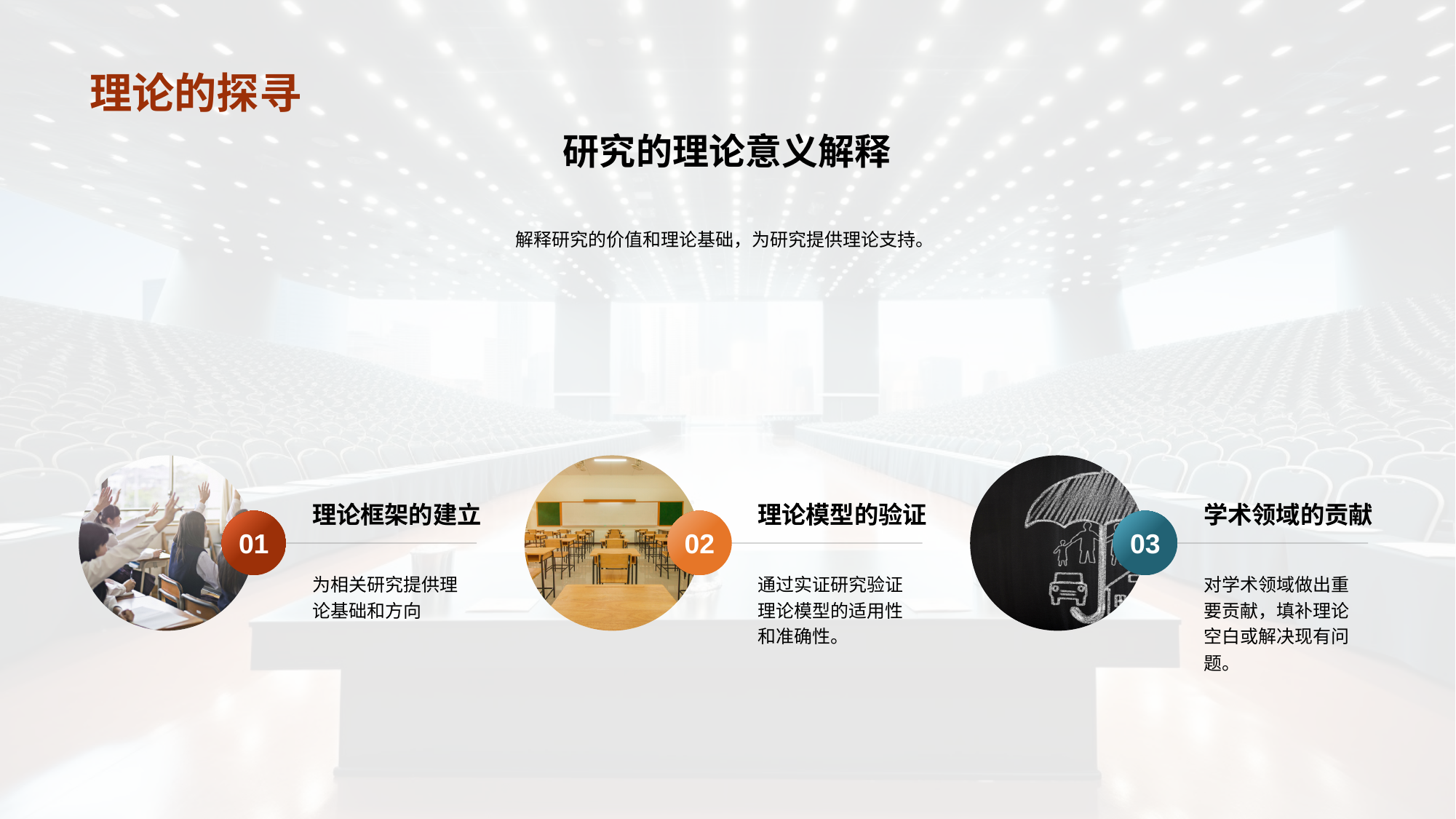

# 理论的探寻
研究的理论意义解释
解释研究的价值和理论基础，为研究提供理论支持。

理论模型的验证
02
通过实证研究验证理论模型的适用性和准确性。

学术领域的贡献
03
对学术领域做出重要贡献，填补理论空白或解决现有问题。

理论框架的建立
01
为相关研究提供理论基础和方向